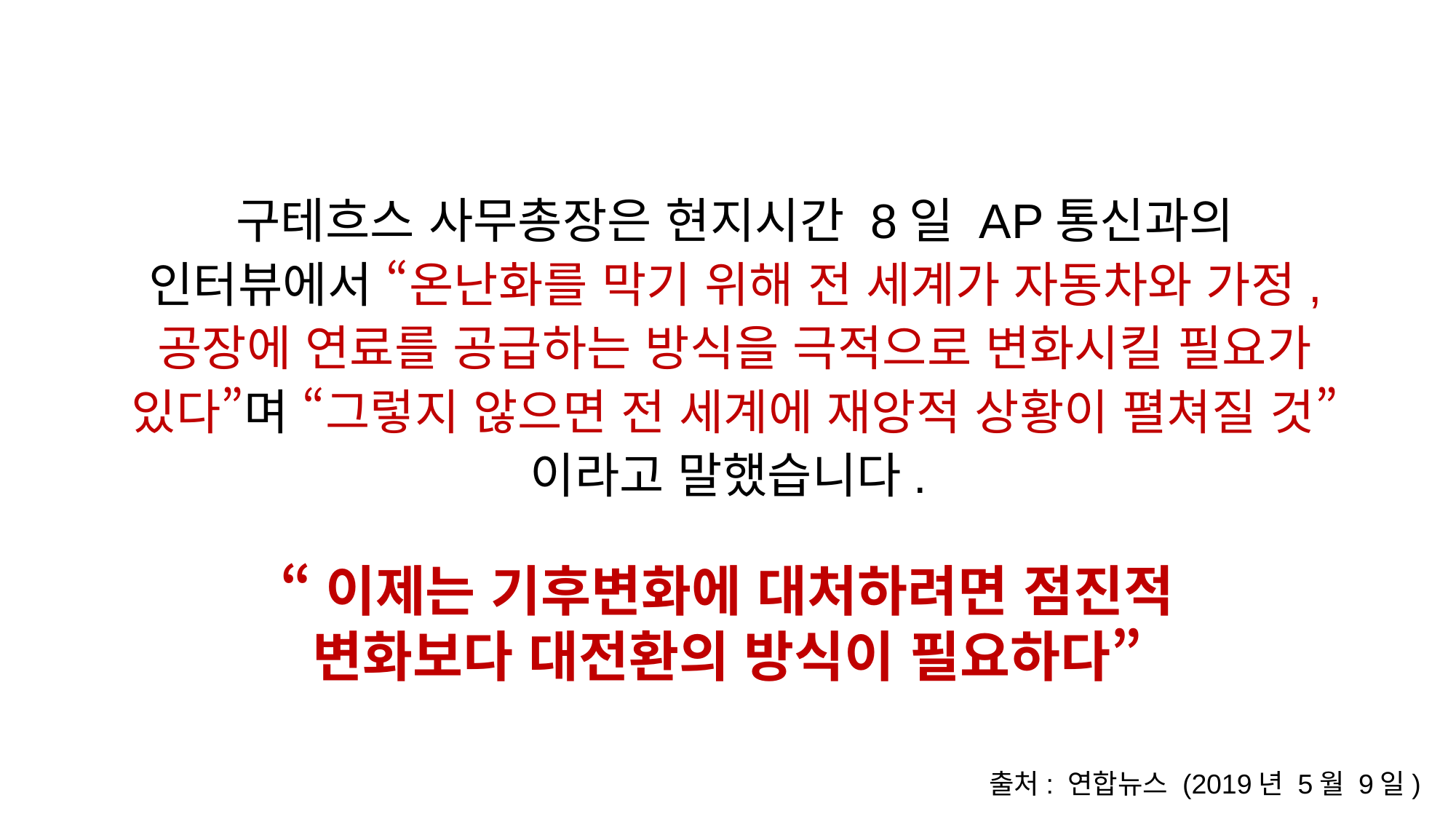

구테흐스 사무총장은 현지시간 8일 AP통신과의 인터뷰에서 “온난화를 막기 위해 전 세계가 자동차와 가정, 공장에 연료를 공급하는 방식을 극적으로 변화시킬 필요가 있다”며 “그렇지 않으면 전 세계에 재앙적 상황이 펼쳐질 것”이라고 말했습니다.
“이제는 기후변화에 대처하려면 점진적 변화보다 대전환의 방식이 필요하다”
출처: 연합뉴스 (2019년 5월 9일)